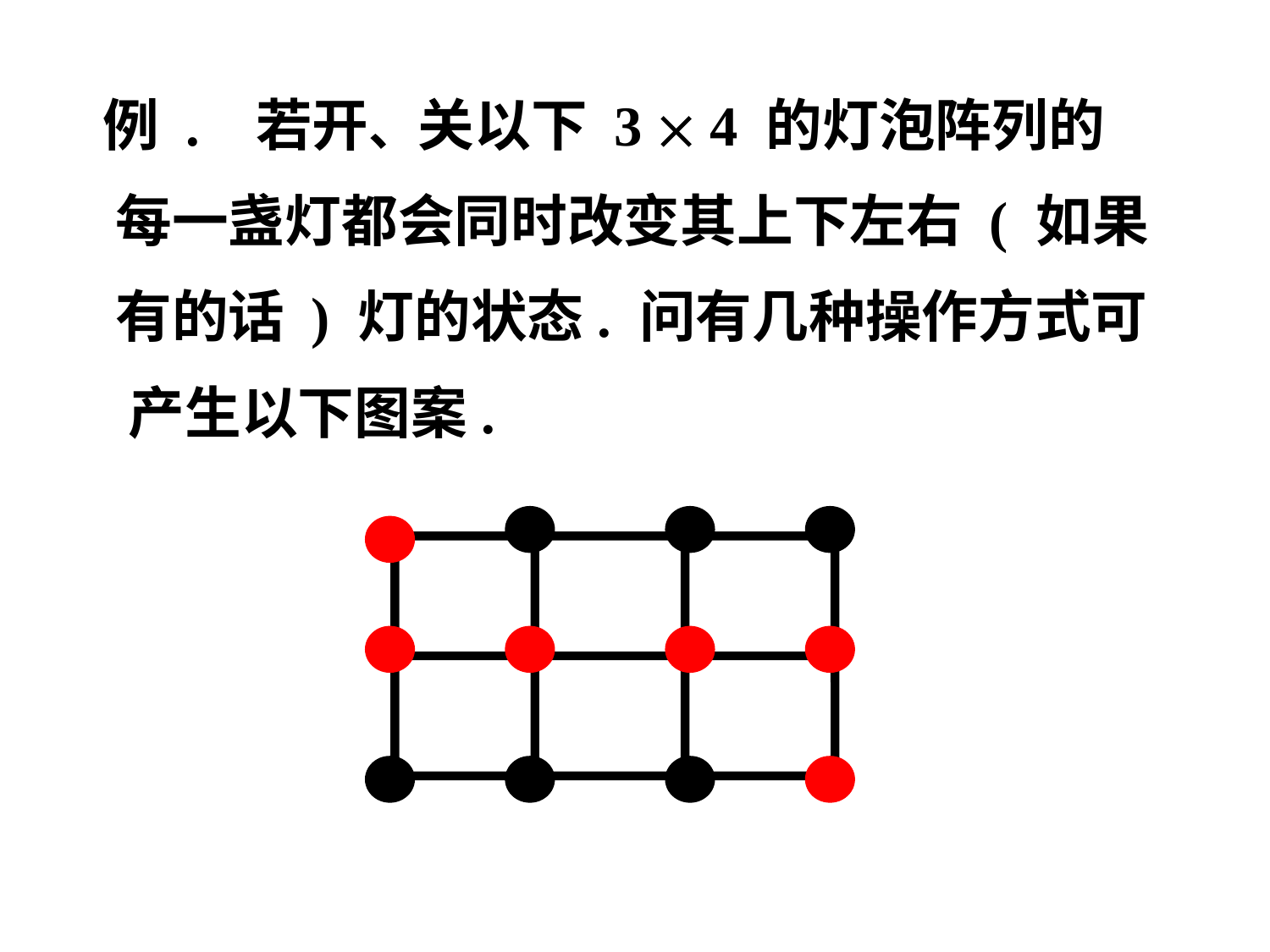

例 .   若开、关以下 3 × 4 的灯泡阵列的
  每一盏灯都会同时改变其上下左右 ( 如果
  有的话 ) 灯的状态. 问有几种操作方式可
   产生以下图案.